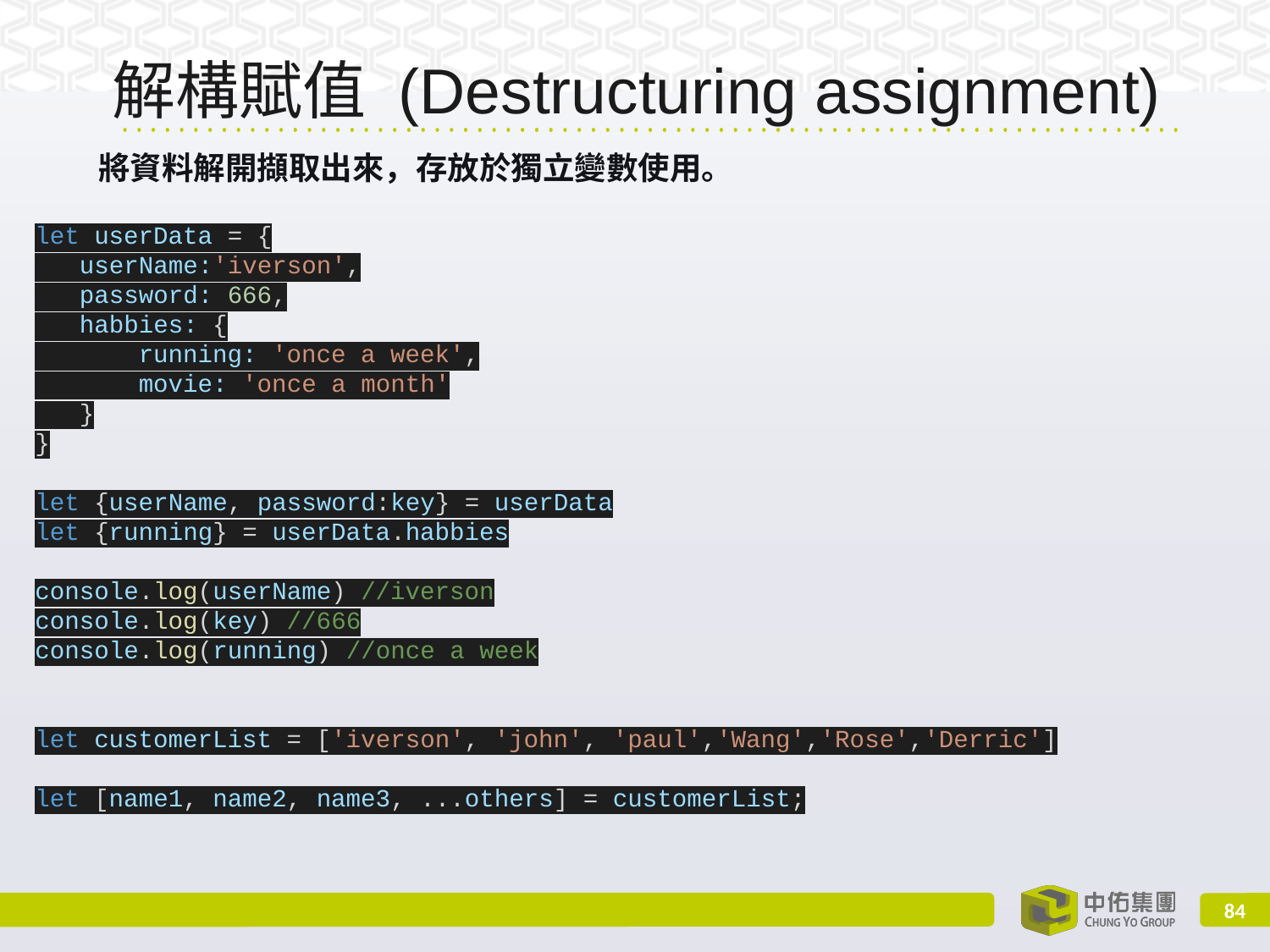

# 解構賦值 (Destructuring assignment)

將資料解開擷取出來，存放於獨立變數使用。

let userData = {
   userName:'iverson',
   password: 666,
   habbies: {
       running: 'once a week',
       movie: 'once a month'
   }
}

let {userName, password:key} = userData
let {running} = userData.habbies

console.log(userName) //iverson
console.log(key) //666
console.log(running) //once a week

let customerList = ['iverson', 'john', 'paul','Wang','Rose','Derric']

let [name1, name2, name3, ...others] = customerList;

84